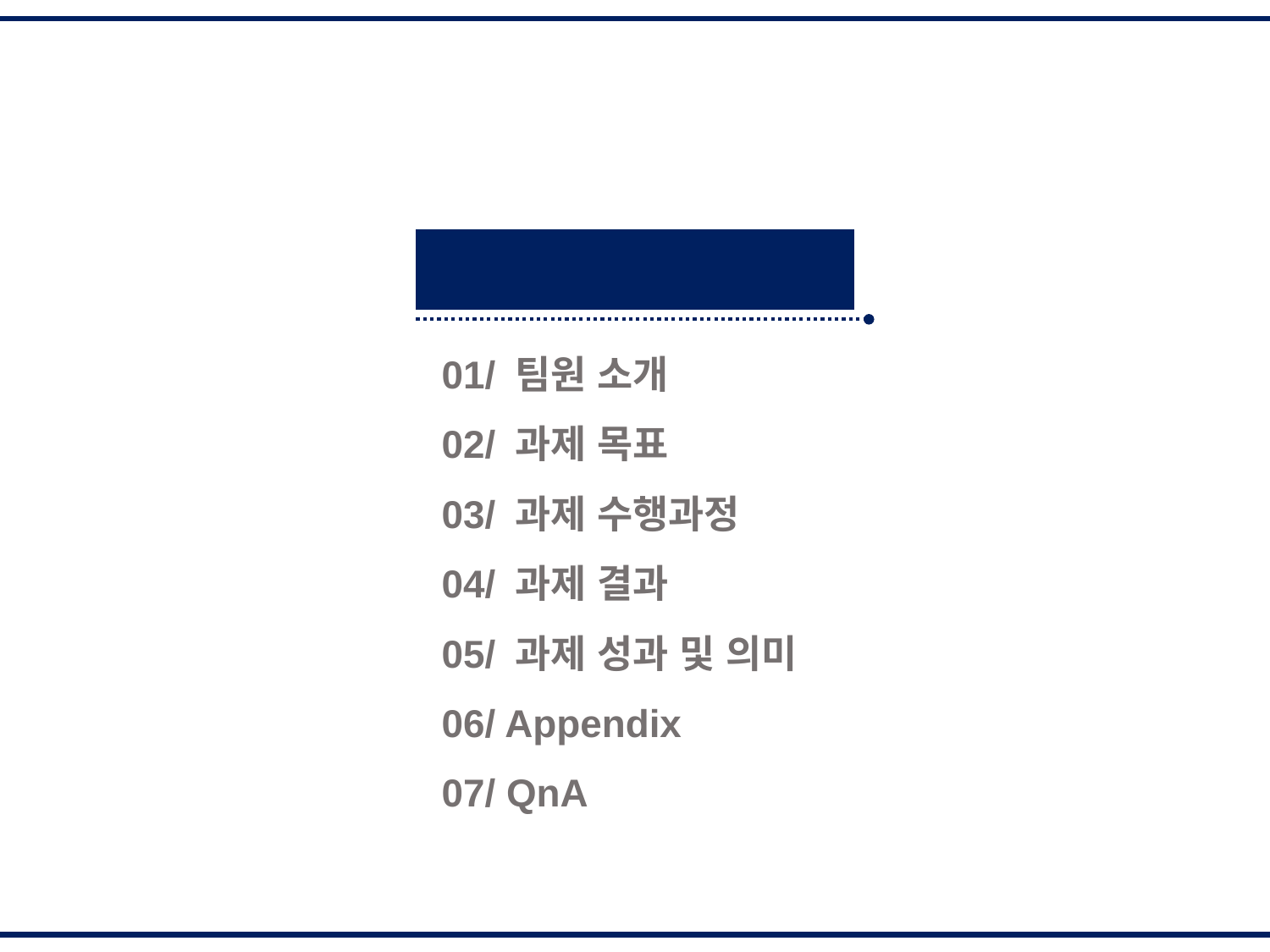

Contents
01/ 팀원 소개
02/ 과제 목표
03/ 과제 수행과정
04/ 과제 결과
05/ 과제 성과 및 의미
06/ Appendix
07/ QnA